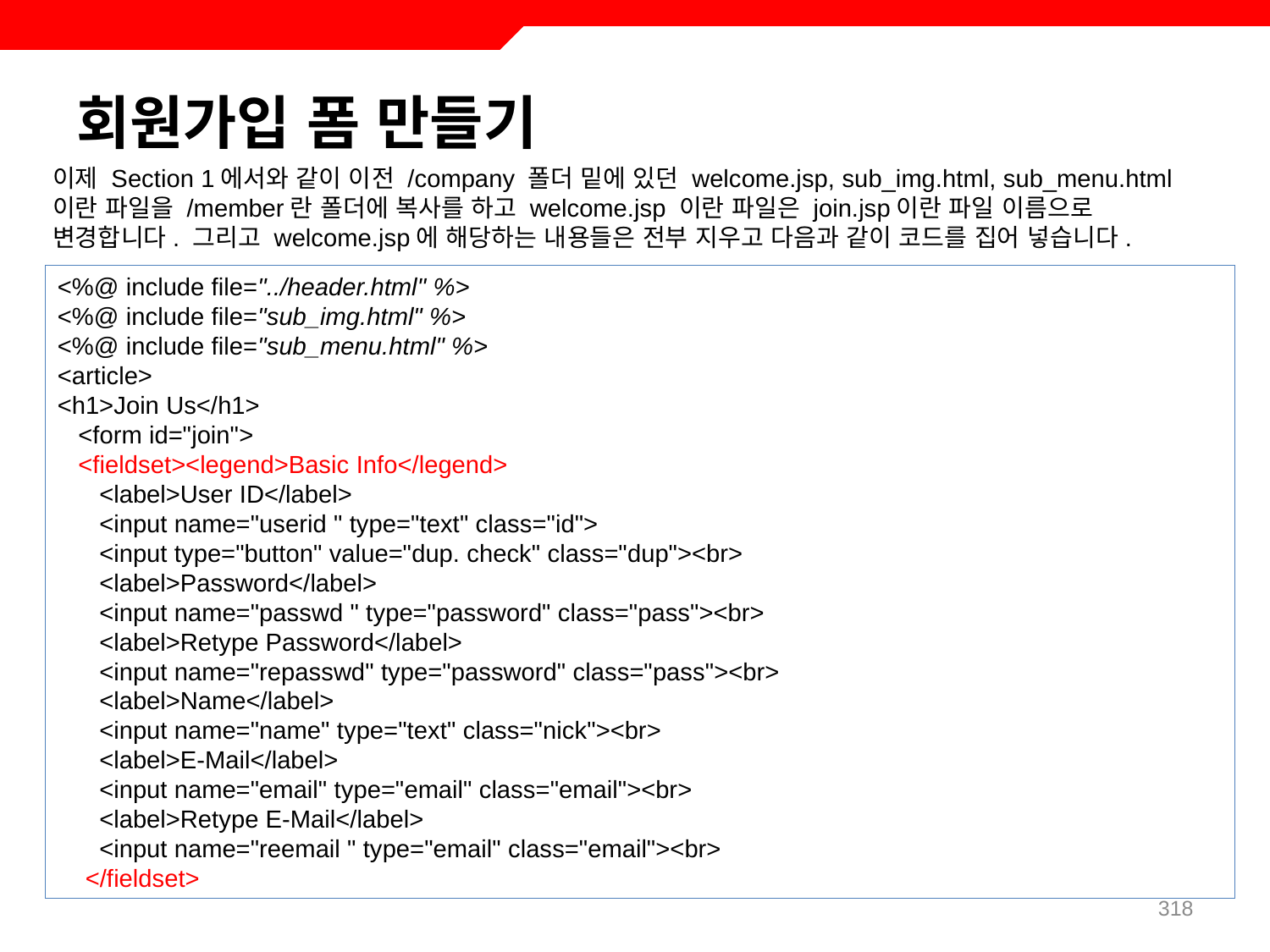

# 회원가입 폼 만들기
이제 Section 1에서와 같이 이전 /company 폴더 밑에 있던 welcome.jsp, sub_img.html, sub_menu.html이란 파일을 /member란 폴더에 복사를 하고 welcome.jsp 이란 파일은 join.jsp이란 파일 이름으로 변경합니다. 그리고 welcome.jsp에 해당하는 내용들은 전부 지우고 다음과 같이 코드를 집어 넣습니다.
<%@ include file="../header.html" %>
<%@ include file="sub_img.html" %>
<%@ include file="sub_menu.html" %>
<article>
<h1>Join Us</h1>
   <form id="join">
   <fieldset><legend>Basic Info</legend>
      <label>User ID</label>
      <input name="userid " type="text" class="id">
      <input type="button" value="dup. check" class="dup"><br>
      <label>Password</label>
      <input name="passwd " type="password" class="pass"><br>
      <label>Retype Password</label>
      <input name="repasswd" type="password" class="pass"><br>
      <label>Name</label>
      <input name="name" type="text" class="nick"><br>
      <label>E-Mail</label>
      <input name="email" type="email" class="email"><br>
      <label>Retype E-Mail</label>
      <input name="reemail " type="email" class="email"><br>
    </fieldset>
318